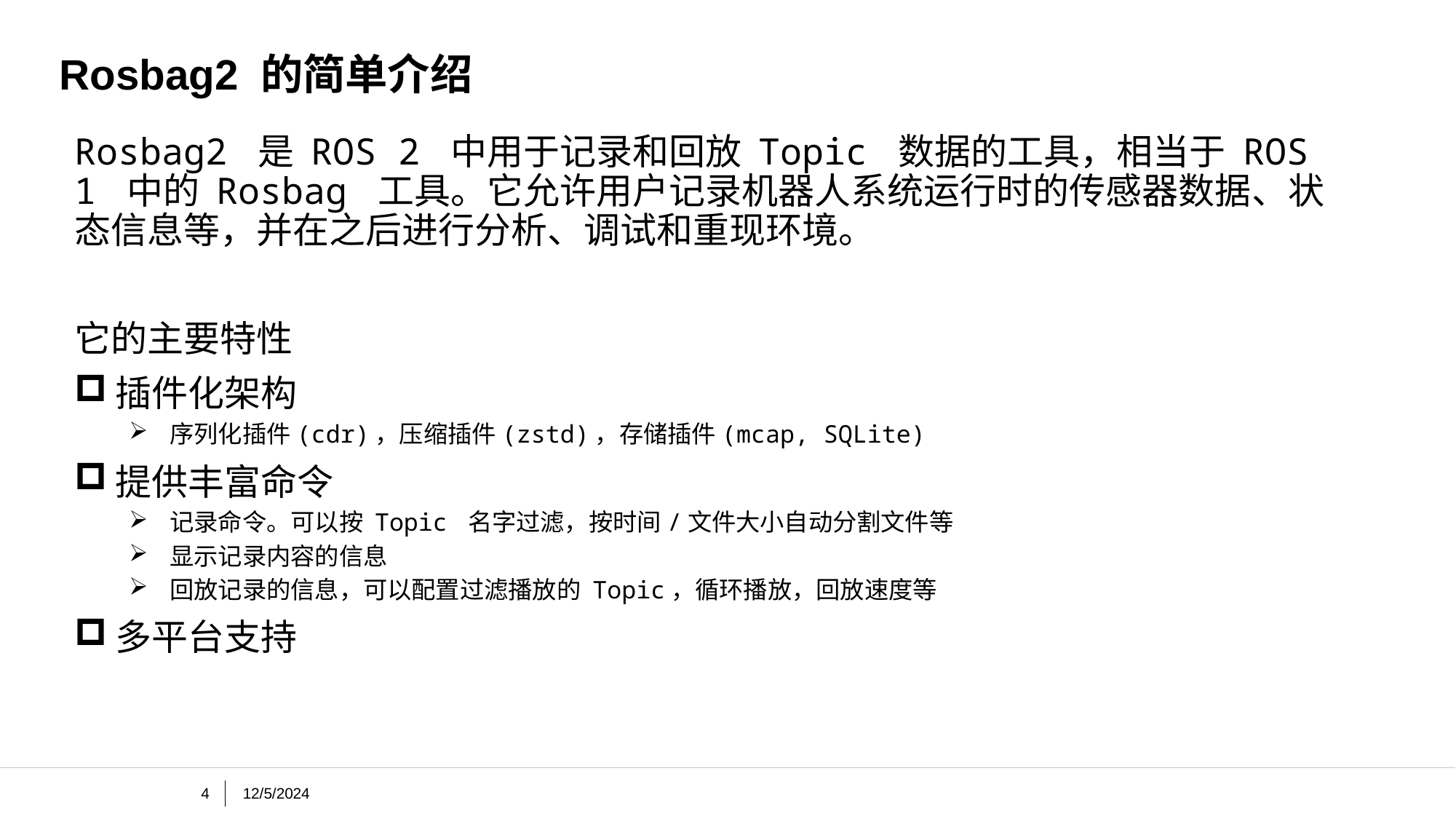

# Rosbag2 的简单介绍
Rosbag2 是 ROS 2 中用于记录和回放 Topic 数据的工具，相当于 ROS 1 中的 Rosbag 工具。它允许用户记录机器人系统运行时的传感器数据、状态信息等，并在之后进行分析、调试和重现环境。

它的主要特性
插件化架构
序列化插件(cdr)，压缩插件(zstd)，存储插件(mcap, SQLite)
提供丰富命令
记录命令。可以按 Topic 名字过滤，按时间/文件大小自动分割文件等
显示记录内容的信息
回放记录的信息，可以配置过滤播放的 Topic，循环播放，回放速度等
多平台支持

4
12/5/2024